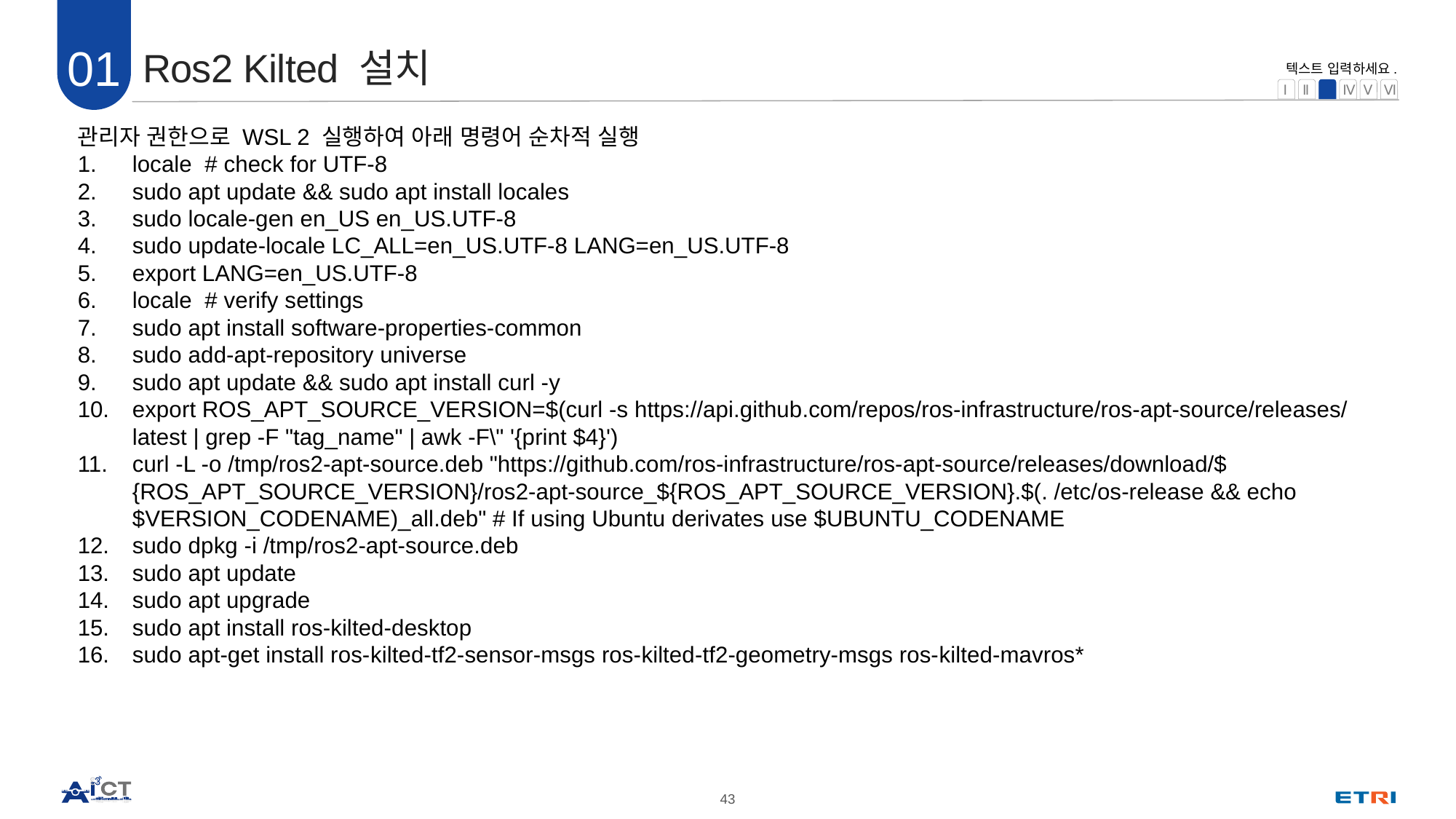

01
Ros2 Kilted 설치
관리자 권한으로 WSL 2 실행하여 아래 명령어 순차적 실행
locale  # check for UTF-8
sudo apt update && sudo apt install locales
sudo locale-gen en_US en_US.UTF-8
sudo update-locale LC_ALL=en_US.UTF-8 LANG=en_US.UTF-8
export LANG=en_US.UTF-8
locale  # verify settings
sudo apt install software-properties-common
sudo add-apt-repository universe
sudo apt update && sudo apt install curl -y
export ROS_APT_SOURCE_VERSION=$(curl -s https://api.github.com/repos/ros-infrastructure/ros-apt-source/releases/latest | grep -F "tag_name" | awk -F\" '{print $4}')
curl -L -o /tmp/ros2-apt-source.deb "https://github.com/ros-infrastructure/ros-apt-source/releases/download/${ROS_APT_SOURCE_VERSION}/ros2-apt-source_${ROS_APT_SOURCE_VERSION}.$(. /etc/os-release && echo $VERSION_CODENAME)_all.deb" # If using Ubuntu derivates use $UBUNTU_CODENAME
sudo dpkg -i /tmp/ros2-apt-source.deb
sudo apt update
sudo apt upgrade
sudo apt install ros-kilted-desktop
sudo apt-get install ros-kilted-tf2-sensor-msgs ros-kilted-tf2-geometry-msgs ros-kilted-mavros*